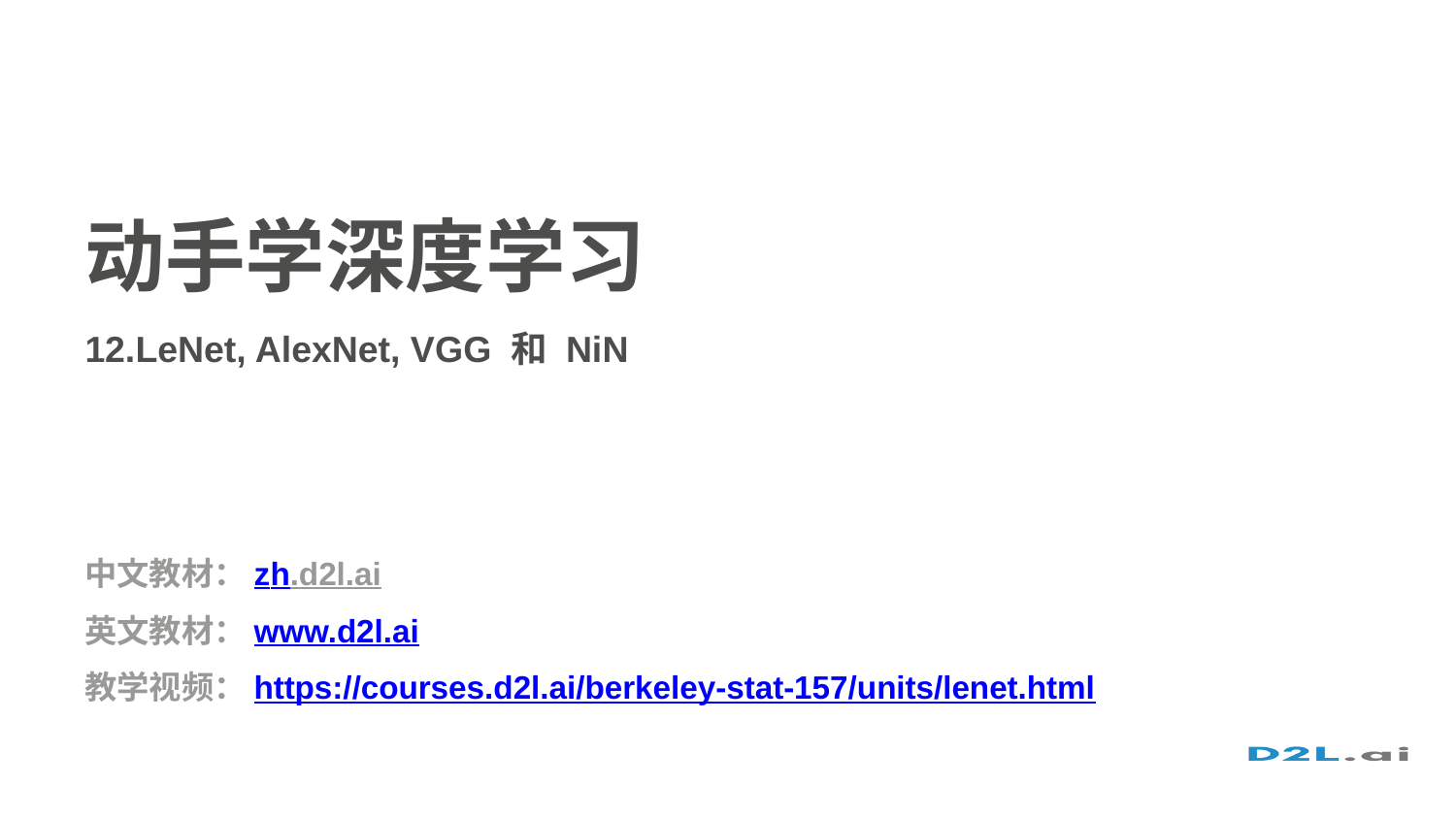

动手学深度学习
12.LeNet, AlexNet, VGG 和 NiN
中文教材：zh.d2l.ai
英文教材：www.d2l.ai
教学视频：https://courses.d2l.ai/berkeley-stat-157/units/lenet.html